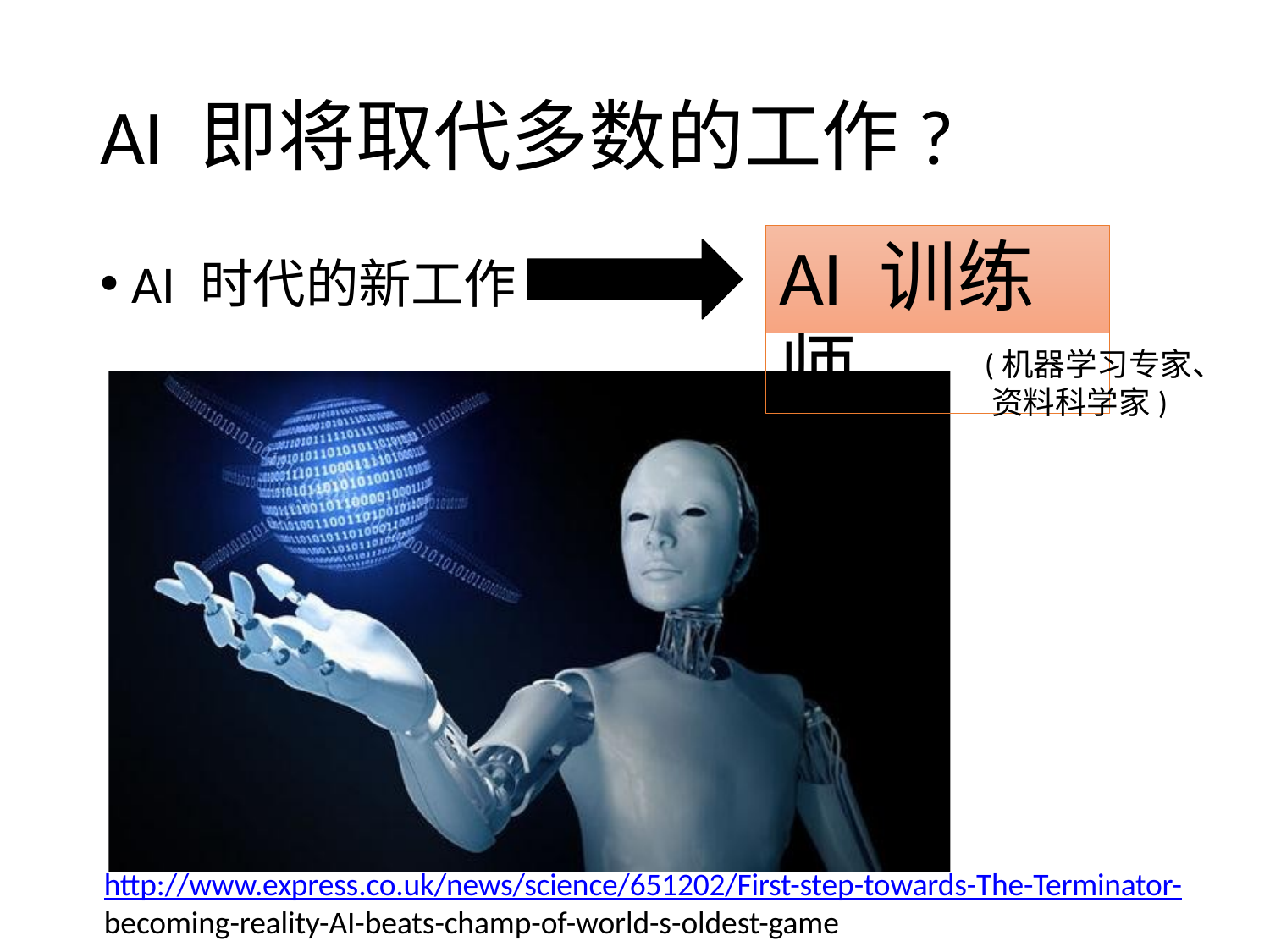

# AI 即将取代多数的工作?

AI 训练师

AI 时代的新工作
(机器学习专家、 资料科学家)

http://www.express.co.uk/news/science/651202/First-step-towards-The-Terminator-
becoming-reality-AI-beats-champ-of-world-s-oldest-game